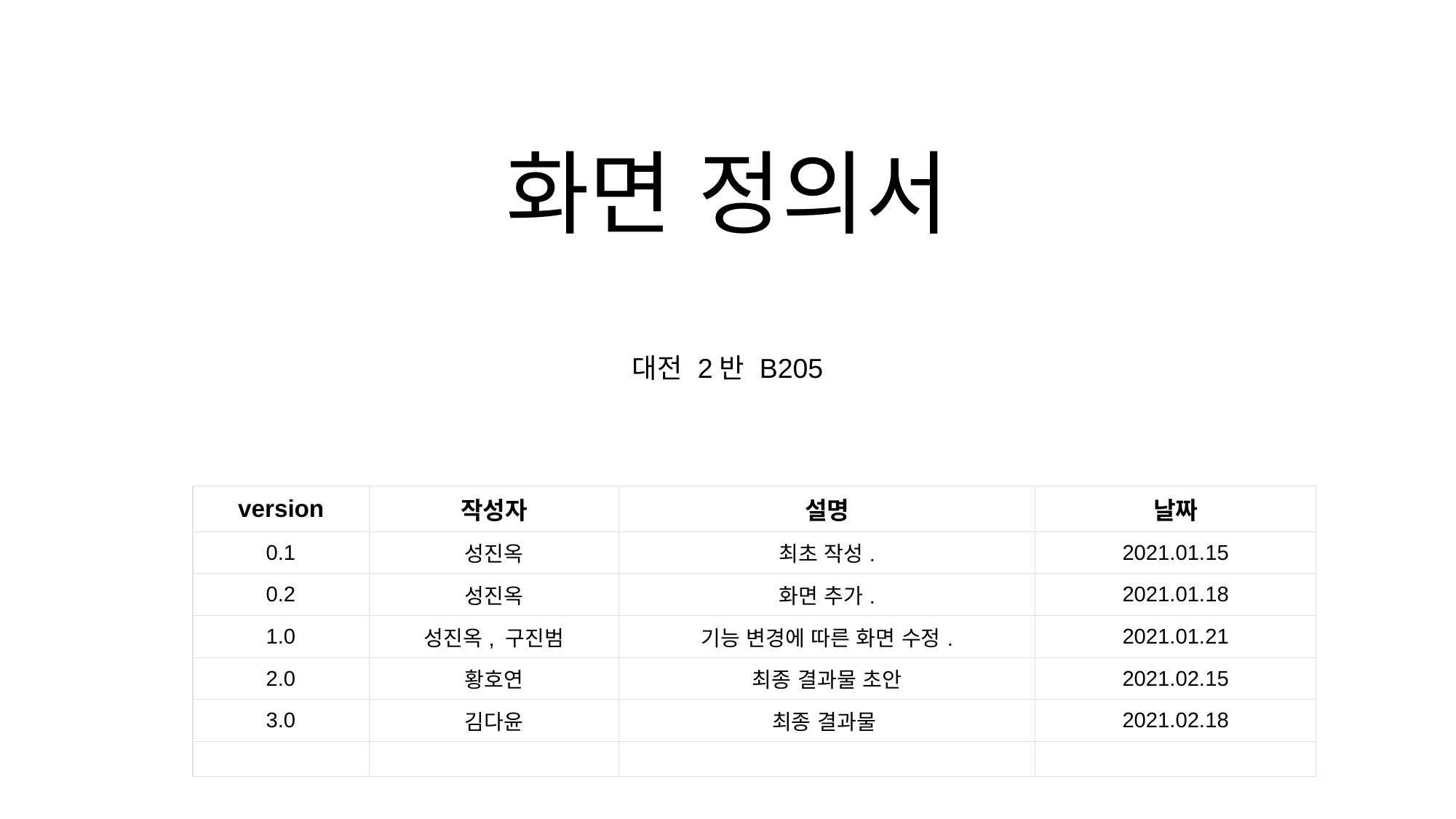

# 화면 정의서
대전 2반 B205
| version | 작성자 | 설명 | 날짜 |
| --- | --- | --- | --- |
| 0.1 | 성진옥 | 최초 작성. | 2021.01.15 |
| 0.2 | 성진옥 | 화면 추가. | 2021.01.18 |
| 1.0 | 성진옥, 구진범 | 기능 변경에 따른 화면 수정. | 2021.01.21 |
| 2.0 | 황호연 | 최종 결과물 초안 | 2021.02.15 |
| 3.0 | 김다윤 | 최종 결과물 | 2021.02.18 |
|  |  |  |  |